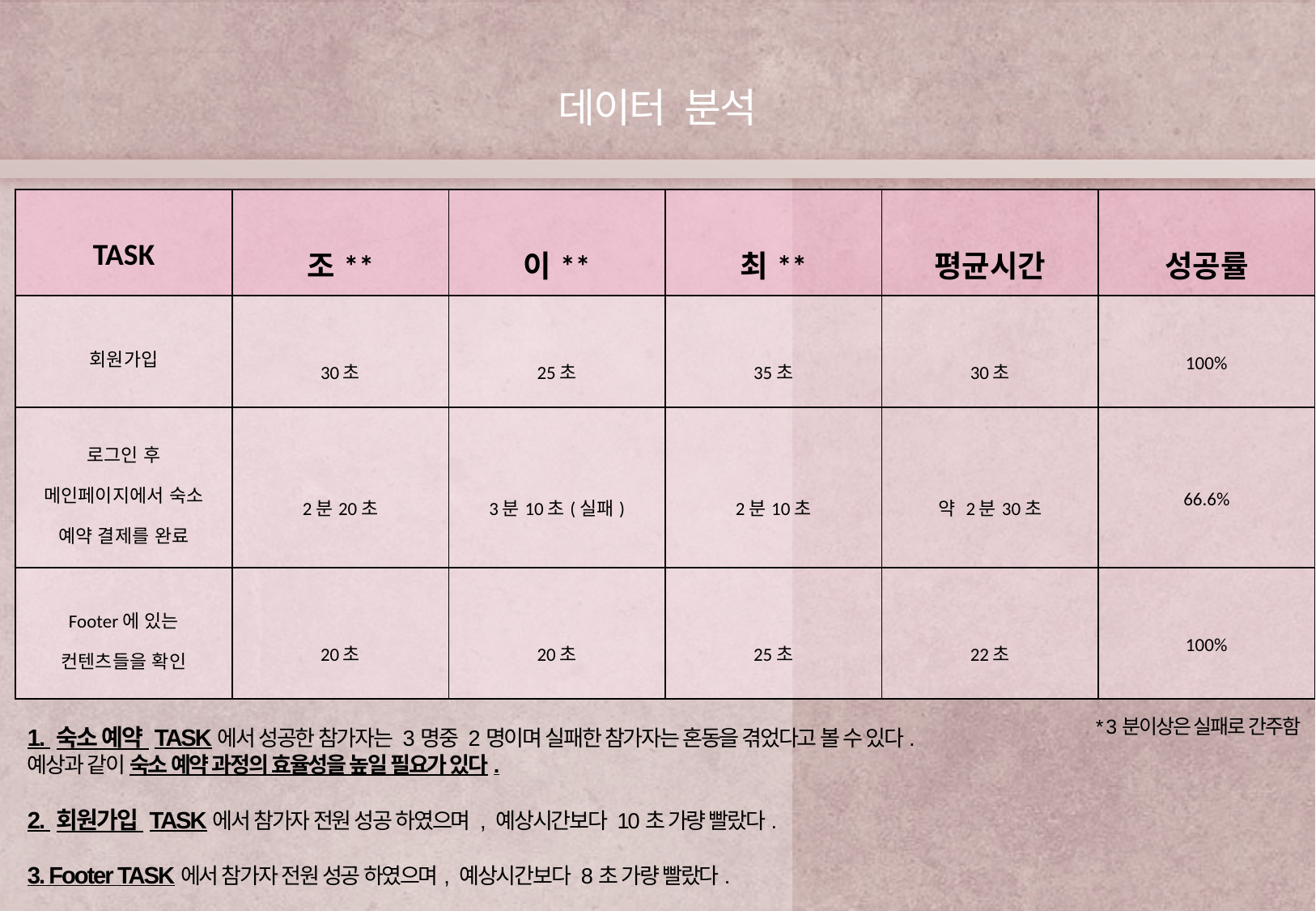

데이터  분석

| TASK | 조\*\* | 이\*\* | 최\*\* | 평균시간 | 성공률 |
| --- | --- | --- | --- | --- | --- |
| 회원가입 | 30초 | 25초 | 35초 | 30초 | 100% |
| 로그인 후 메인페이지에서 숙소 예약 결제를 완료 | 2분20초 | 3분10초(실패) | 2분10초 | 약 2분30초 | 66.6% |
| Footer에 있는 컨텐츠들을 확인 | 20초 | 20초 | 25초 | 22초 | 100% |
* 3분이상은 실패로 간주함
1. 숙소 예약 TASK에서 성공한 참가자는 3명중 2명이며 실패한 참가자는 혼동을 겪었다고 볼 수 있다.
예상과 같이 숙소 예약 과정의 효율성을 높일 필요가 있다.

2. 회원가입 TASK에서 참가자 전원 성공 하였으며 , 예상시간보다 10초 가량 빨랐다.

3. Footer TASK에서 참가자 전원 성공 하였으며, 예상시간보다 8초 가량 빨랐다.